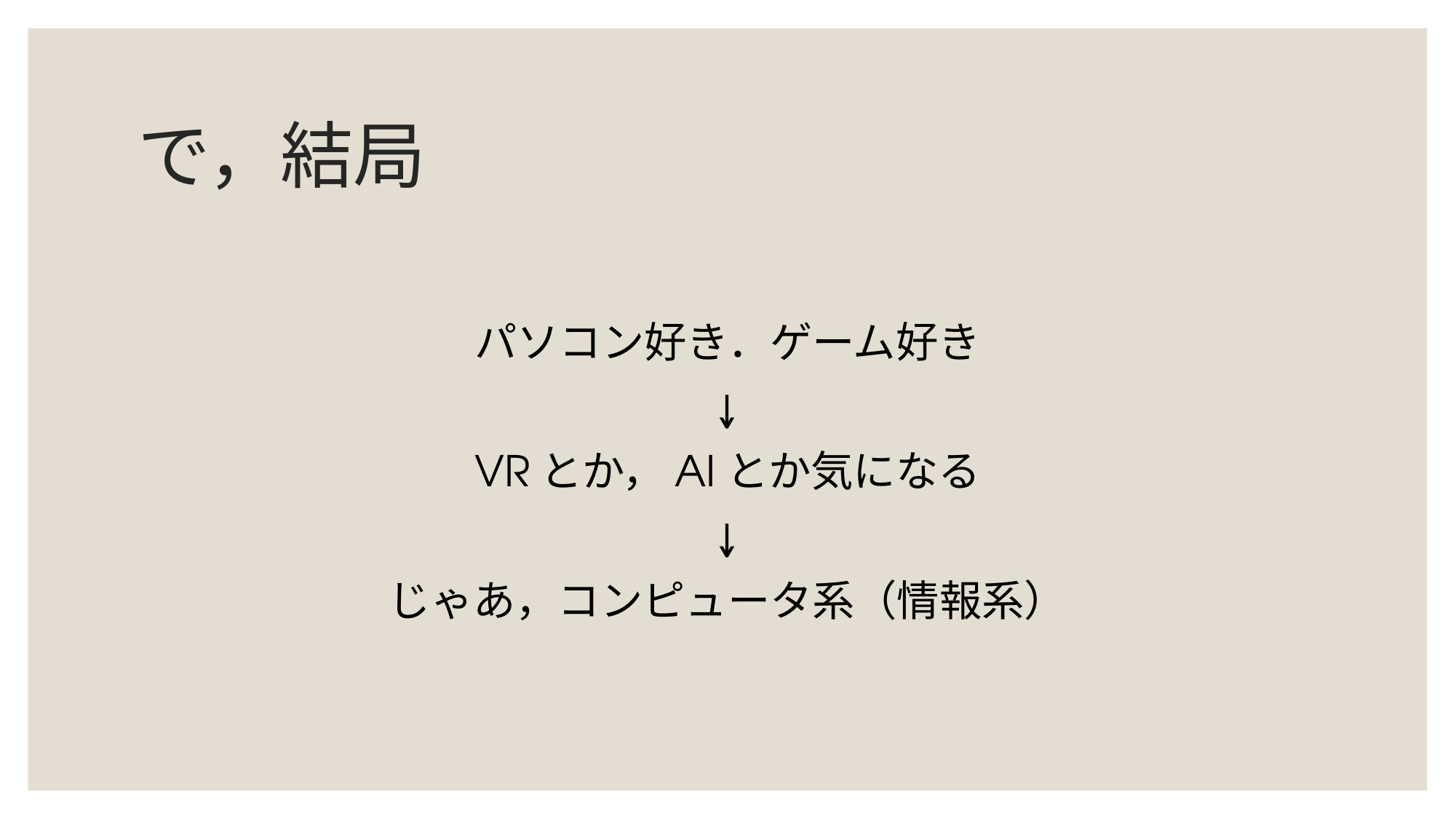

# で，結局
パソコン好き．ゲーム好き
↓
VRとか，AIとか気になる
↓
じゃあ，コンピュータ系（情報系）